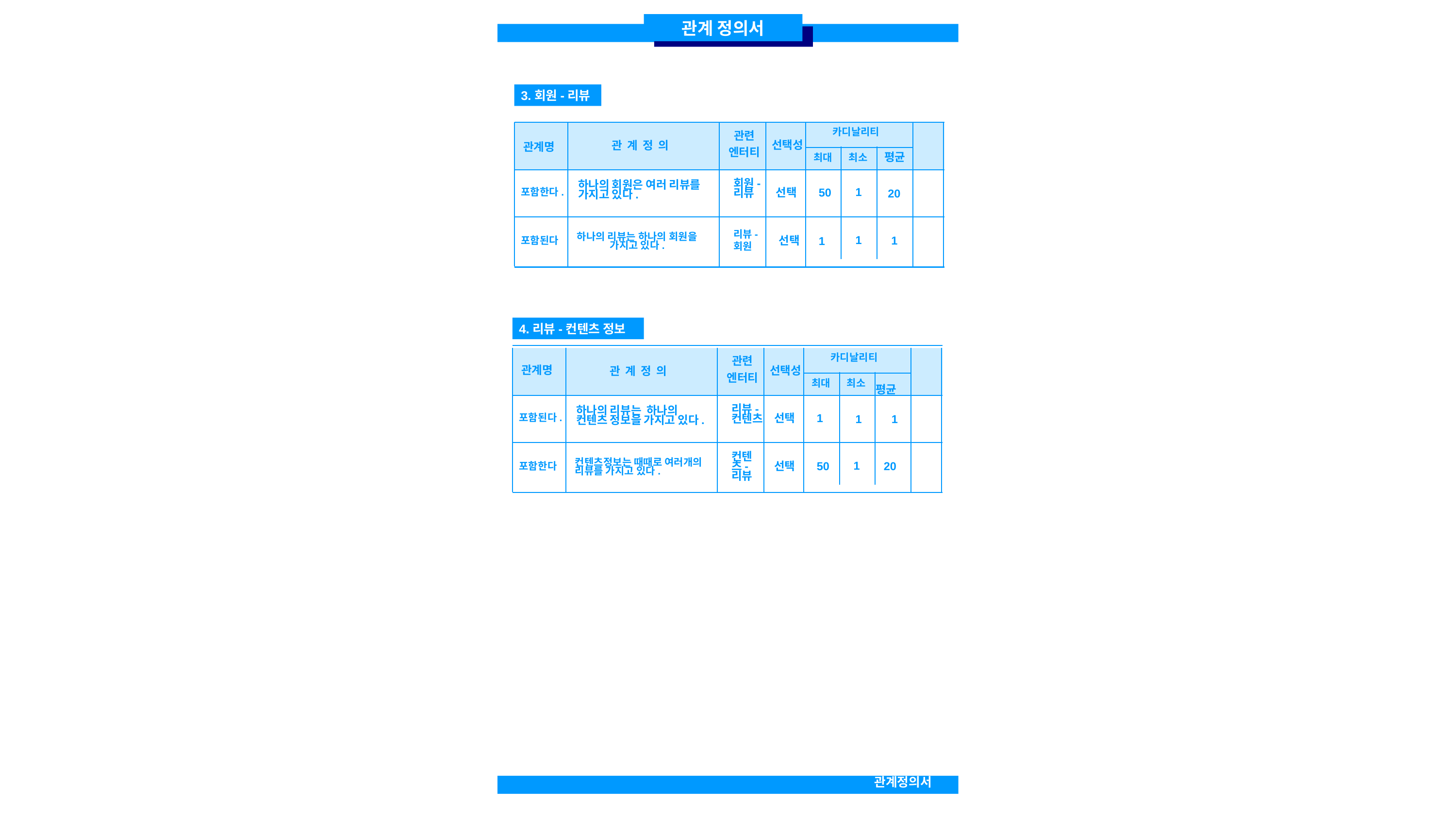

관계 정의서

3.회원-리뷰
카디날리티

관련
엔터티
선택성
관  계  정  의
관계명
최대
최소
평균
회원-리뷰
하나의 회원은 여러 리뷰를 가지고 있다.
포함한다.
1
선택
50
20

하나의 리뷰는 하나의 회원을 가지고 있다.
리뷰-회원
포함된다
1
선택
1
1
4.리뷰-컨텐츠 정보
카디날리티

관련
엔터티
관계명
선택성
관  계  정  의
최대
최소
평균
리뷰-컨텐츠
하나의 리뷰는  하나의 컨텐츠 정보을 가지고 있다.
포함된다.
선택
1
1
     1

컨텐츠정보는 때때로 여러개의 리뷰를 가지고 있다.
컨텐츠-
리뷰
포함한다
1
20
선택
50
관계정의서